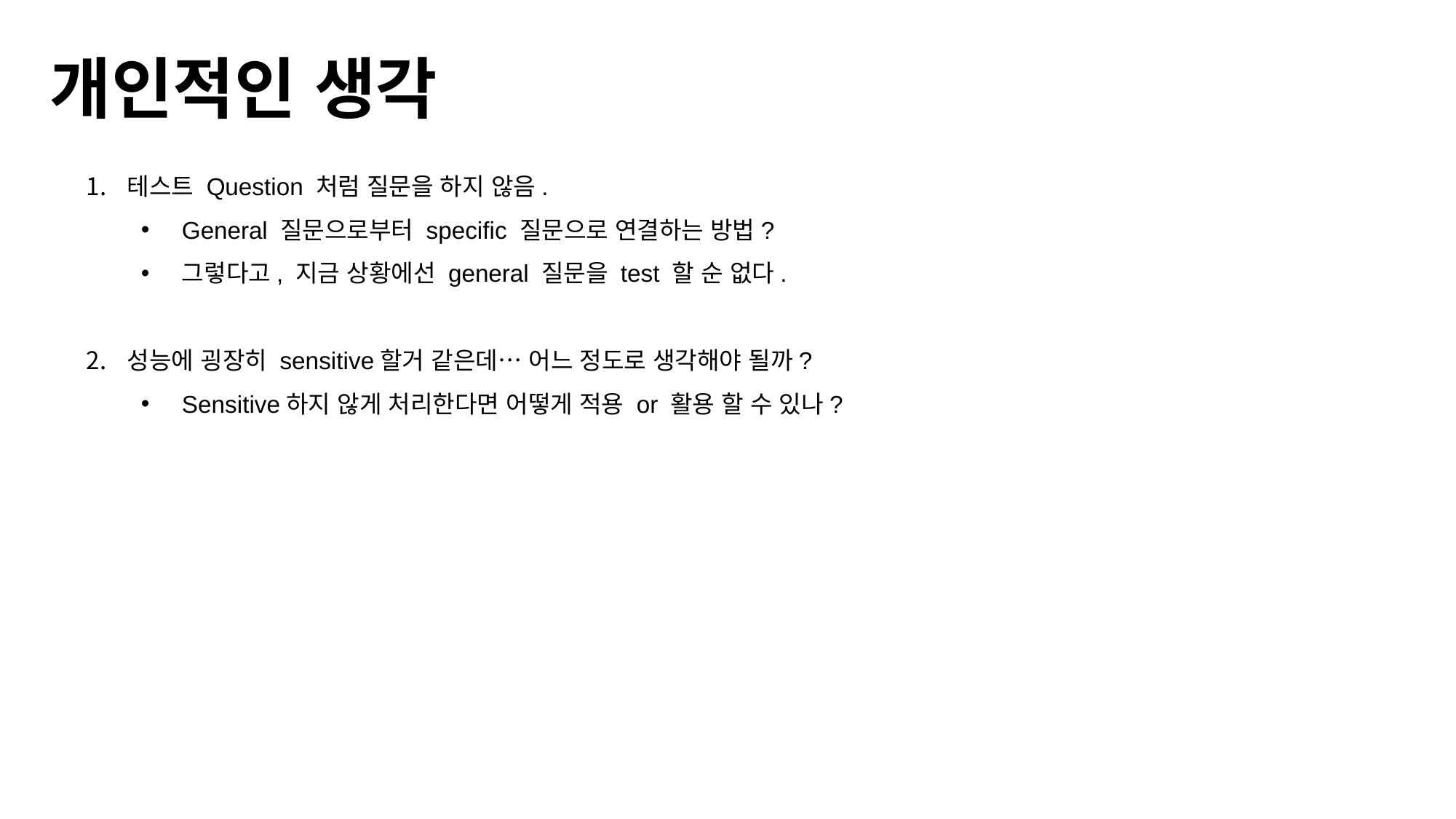

개인적인 생각
테스트 Question 처럼 질문을 하지 않음.
General 질문으로부터 specific 질문으로 연결하는 방법?
그렇다고, 지금 상황에선 general 질문을 test 할 순 없다.

성능에 굉장히 sensitive할거 같은데… 어느 정도로 생각해야 될까?
Sensitive하지 않게 처리한다면 어떻게 적용 or 활용 할 수 있나?